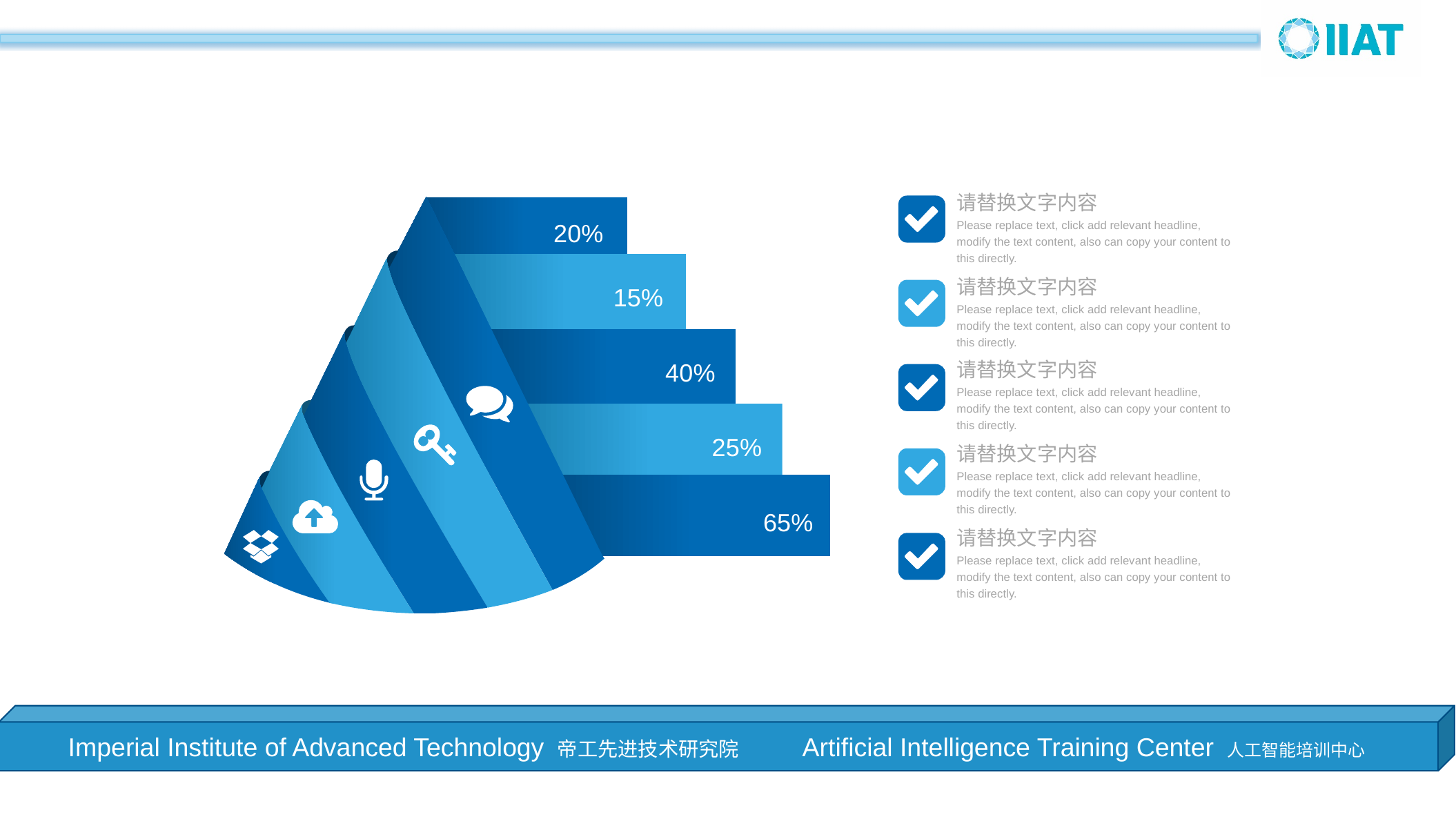

请替换文字内容

20%
Please replace text, click add relevant headline, modify the text content, also can copy your content to this directly.

请替换文字内容
15%

Please replace text, click add relevant headline, modify the text content, also can copy your content to this directly.

40%
请替换文字内容

Please replace text, click add relevant headline, modify the text content, also can copy your content to this directly.

25%
请替换文字内容

Please replace text, click add relevant headline, modify the text content, also can copy your content to this directly.

65%
请替换文字内容

Please replace text, click add relevant headline, modify the text content, also can copy your content to this directly.